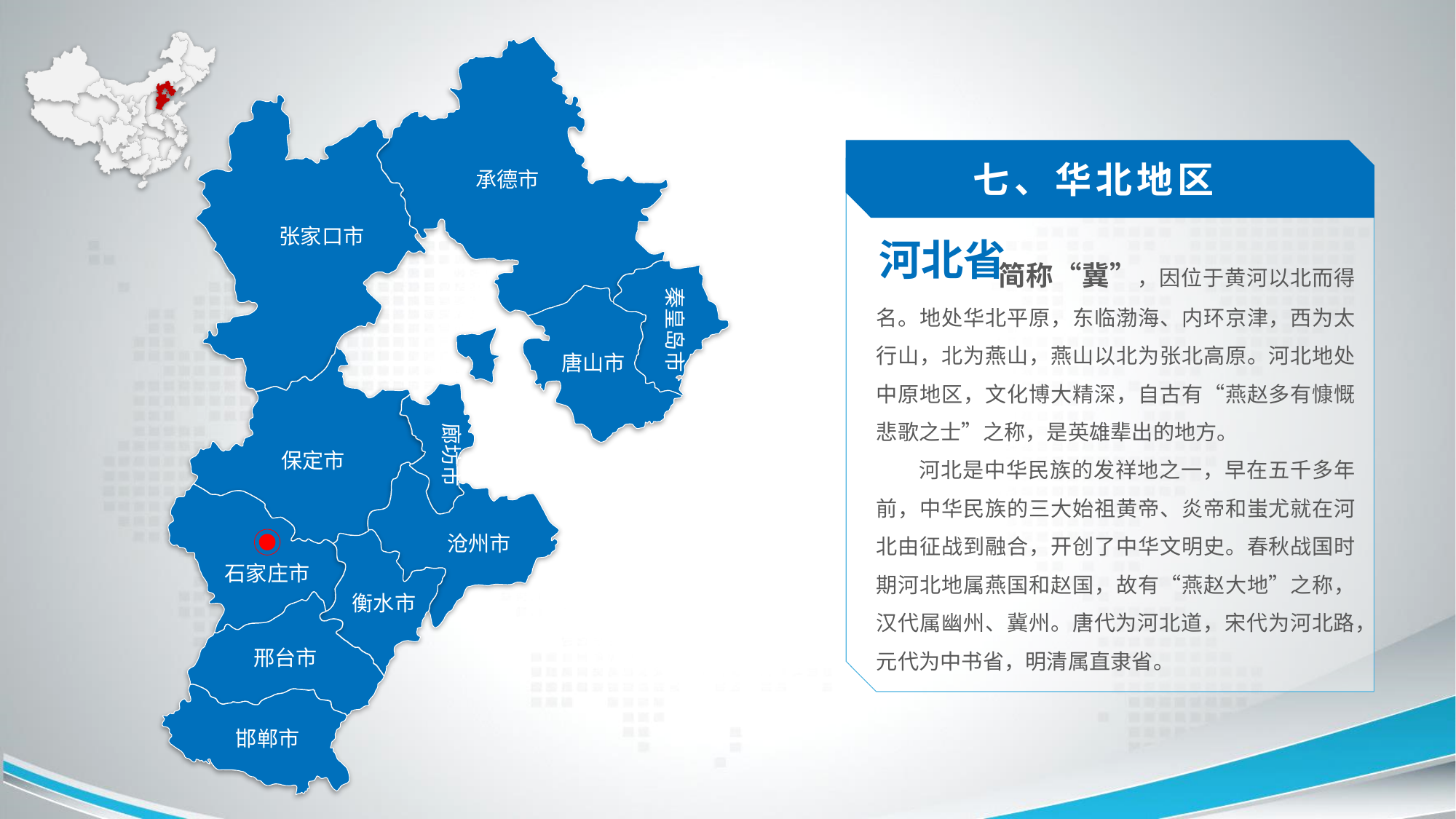

七、华北地区

承德市
张家口市
秦皇岛市
唐山市
廊坊市
保定市
沧州市
石家庄市
衡水市
邢台市
邯郸市
河北省
                      简称“冀”，因位于黄河以北而得名。地处华北平原，东临渤海、内环京津，西为太行山，北为燕山，燕山以北为张北高原。河北地处中原地区，文化博大精深，自古有“燕赵多有慷慨悲歌之士”之称，是英雄辈出的地方。
       河北是中华民族的发祥地之一，早在五千多年前，中华民族的三大始祖黄帝、炎帝和蚩尤就在河北由征战到融合，开创了中华文明史。春秋战国时期河北地属燕国和赵国，故有“燕赵大地”之称，汉代属幽州、冀州。唐代为河北道，宋代为河北路，元代为中书省，明清属直隶省。